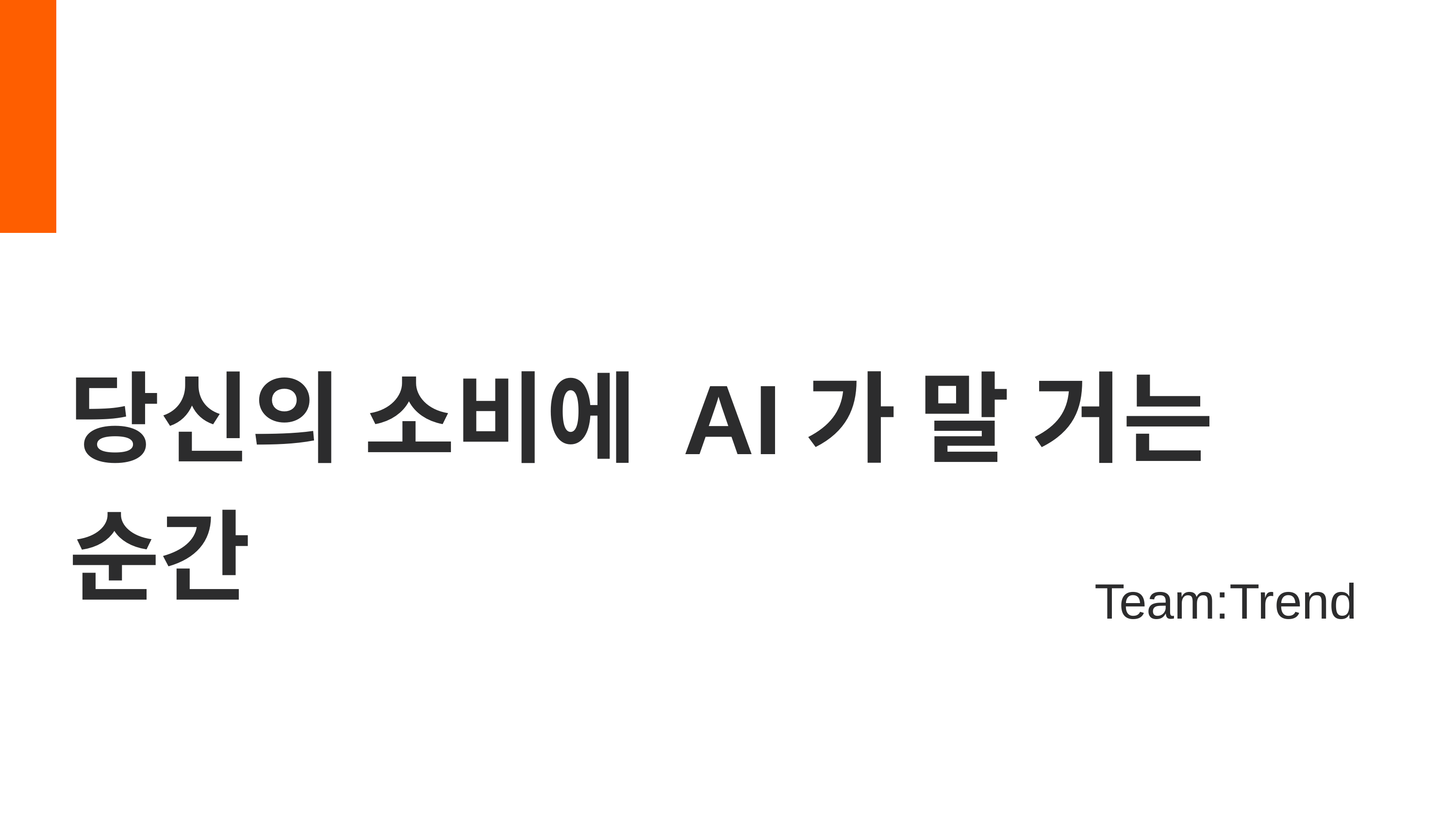

당신의 소비에 AI가 말 거는 순간
Team:Trend